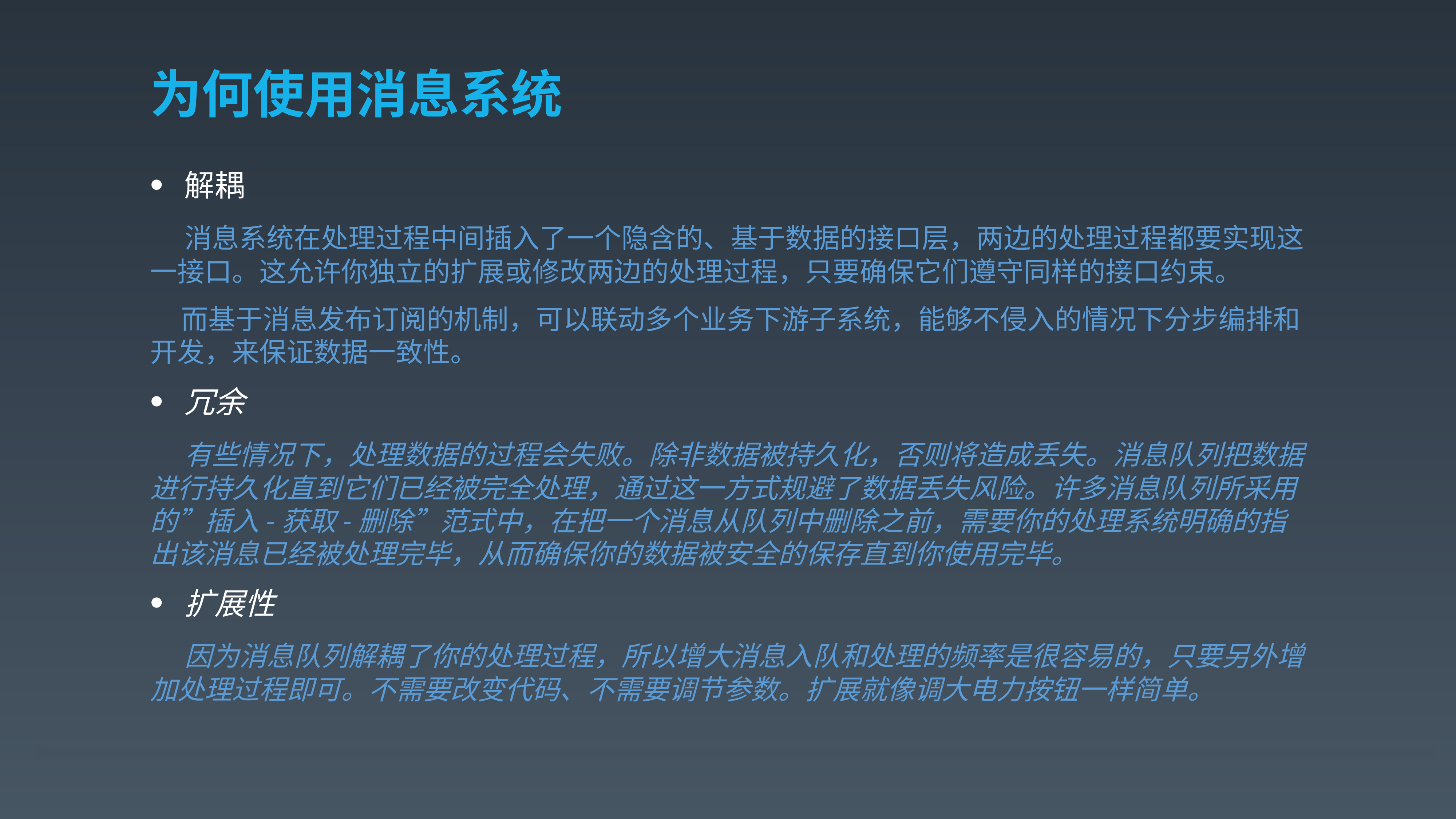

# 为何使用消息系统
解耦
    消息系统在处理过程中间插入了一个隐含的、基于数据的接口层，两边的处理过程都要实现这一接口。这允许你独立的扩展或修改两边的处理过程，只要确保它们遵守同样的接口约束。
    而基于消息发布订阅的机制，可以联动多个业务下游子系统，能够不侵入的情况下分步编排和开发，来保证数据一致性。
冗余
    有些情况下，处理数据的过程会失败。除非数据被持久化，否则将造成丢失。消息队列把数据进行持久化直到它们已经被完全处理，通过这一方式规避了数据丢失风险。许多消息队列所采用的”插入-获取-删除”范式中，在把一个消息从队列中删除之前，需要你的处理系统明确的指出该消息已经被处理完毕，从而确保你的数据被安全的保存直到你使用完毕。
扩展性
    因为消息队列解耦了你的处理过程，所以增大消息入队和处理的频率是很容易的，只要另外增加处理过程即可。不需要改变代码、不需要调节参数。扩展就像调大电力按钮一样简单。